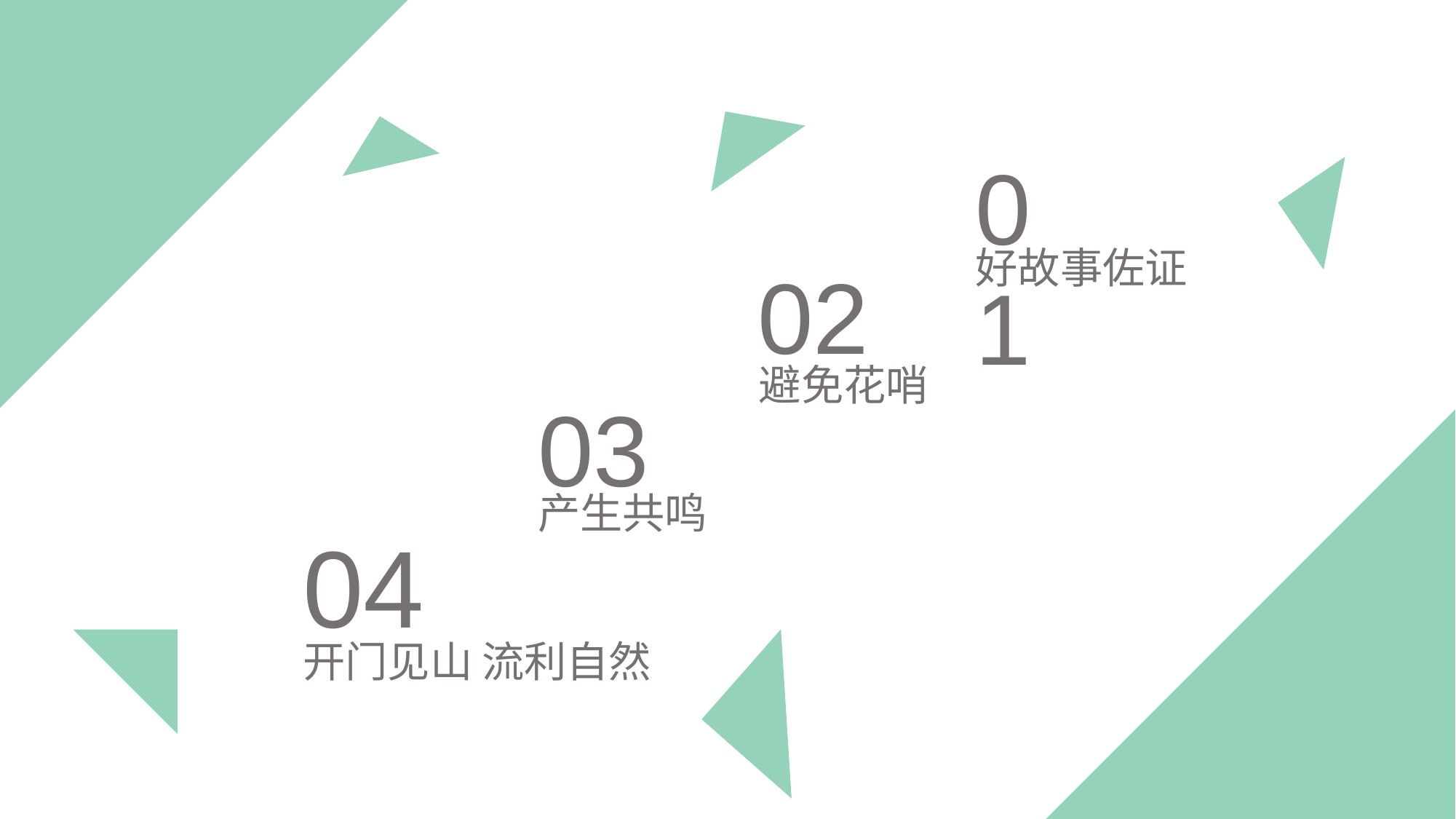

01

好故事佐证
02
避免花哨
03

产生共鸣
04

开门见山 流利自然